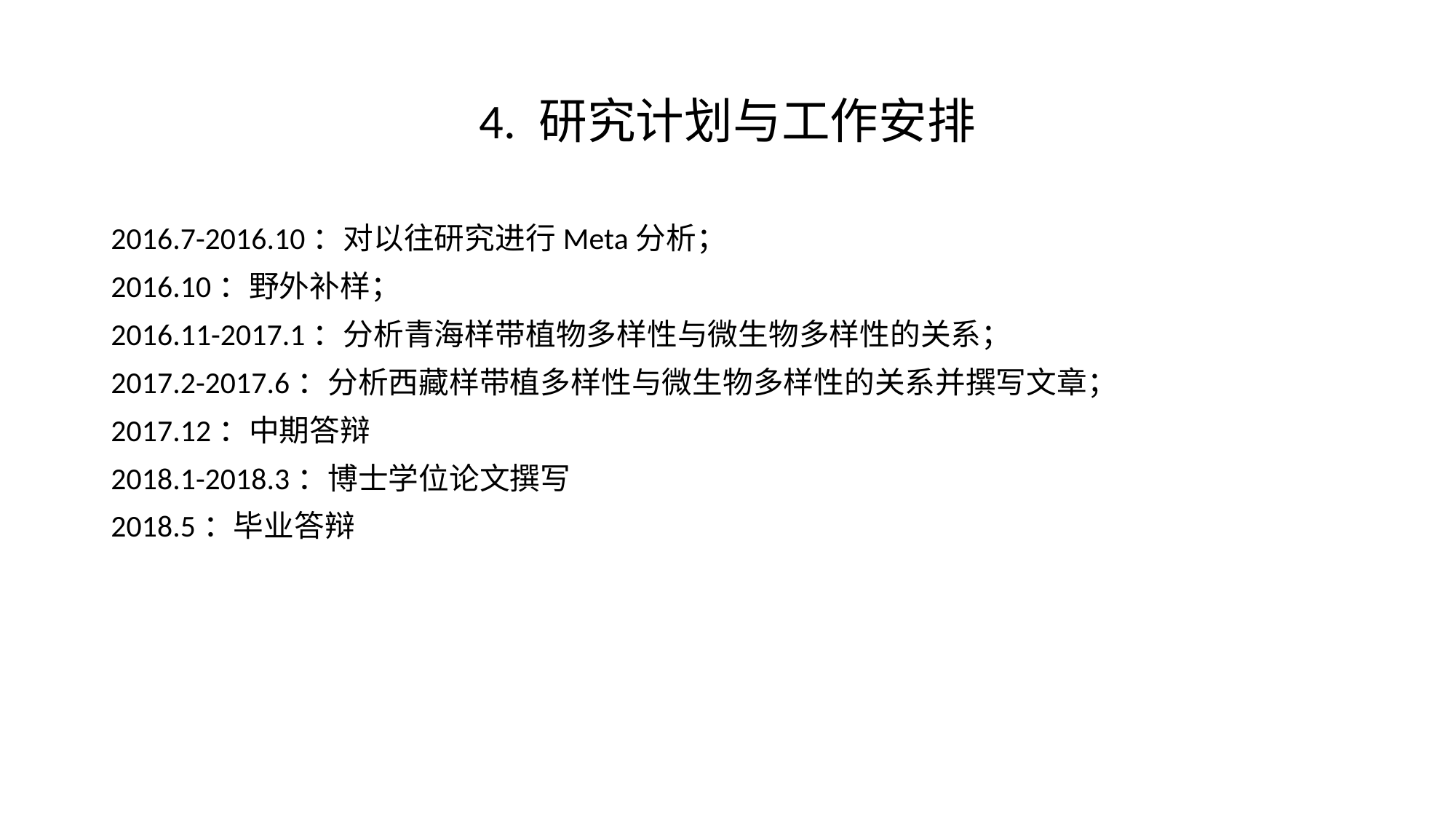

# 4. 研究计划与工作安排
2016.7-2016.10：对以往研究进行Meta分析；
2016.10：野外补样；
2016.11-2017.1：分析青海样带植物多样性与微生物多样性的关系；
2017.2-2017.6：分析西藏样带植多样性与微生物多样性的关系并撰写文章；
2017.12：中期答辩
2018.1-2018.3：博士学位论文撰写
2018.5：毕业答辩